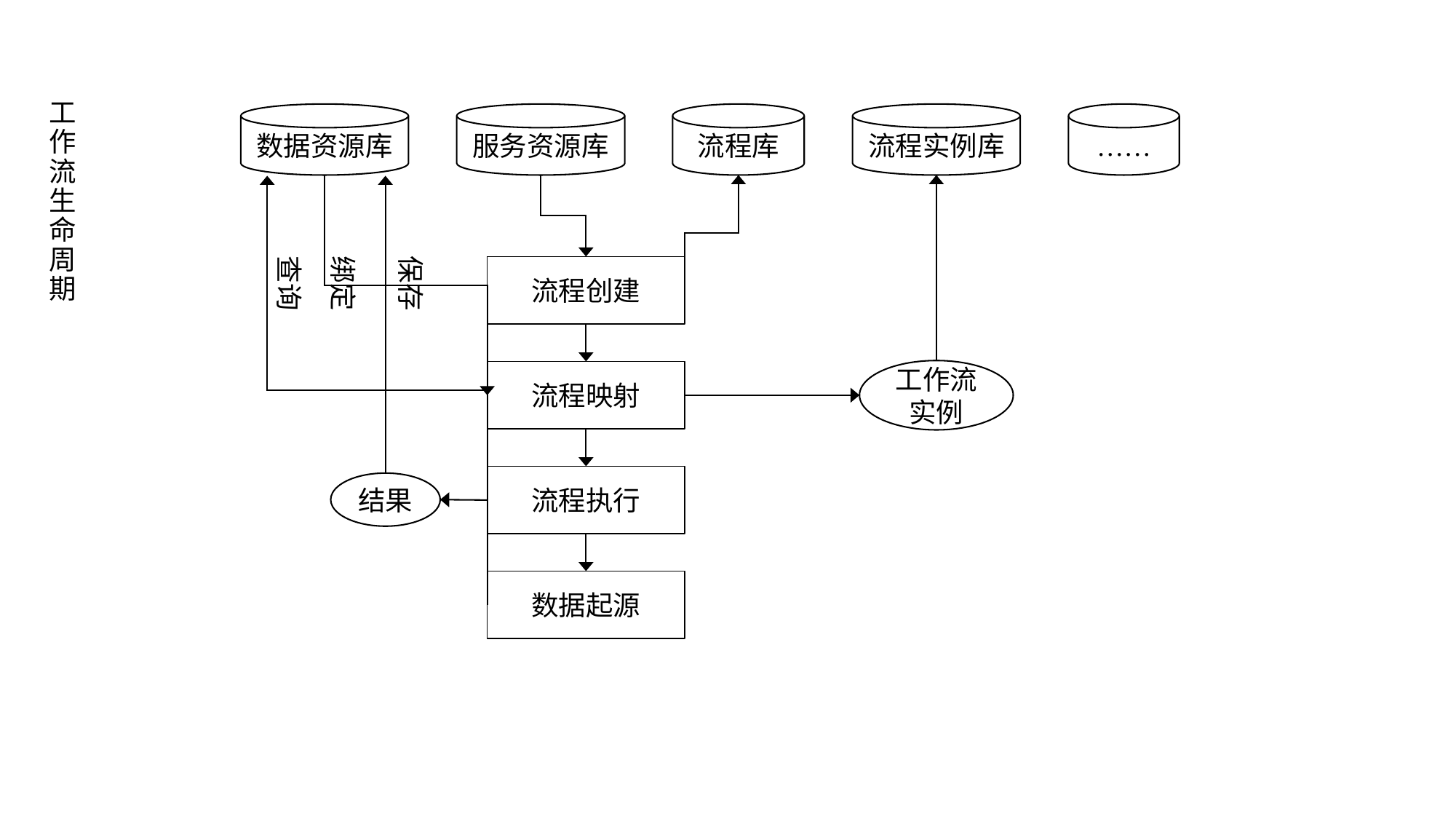

# 工作流生命周期
数据资源库
服务资源库
流程库
流程实例库
……
流程创建
工作流实例
流程映射
流程执行
结果
数据起源
查询
绑定
保存